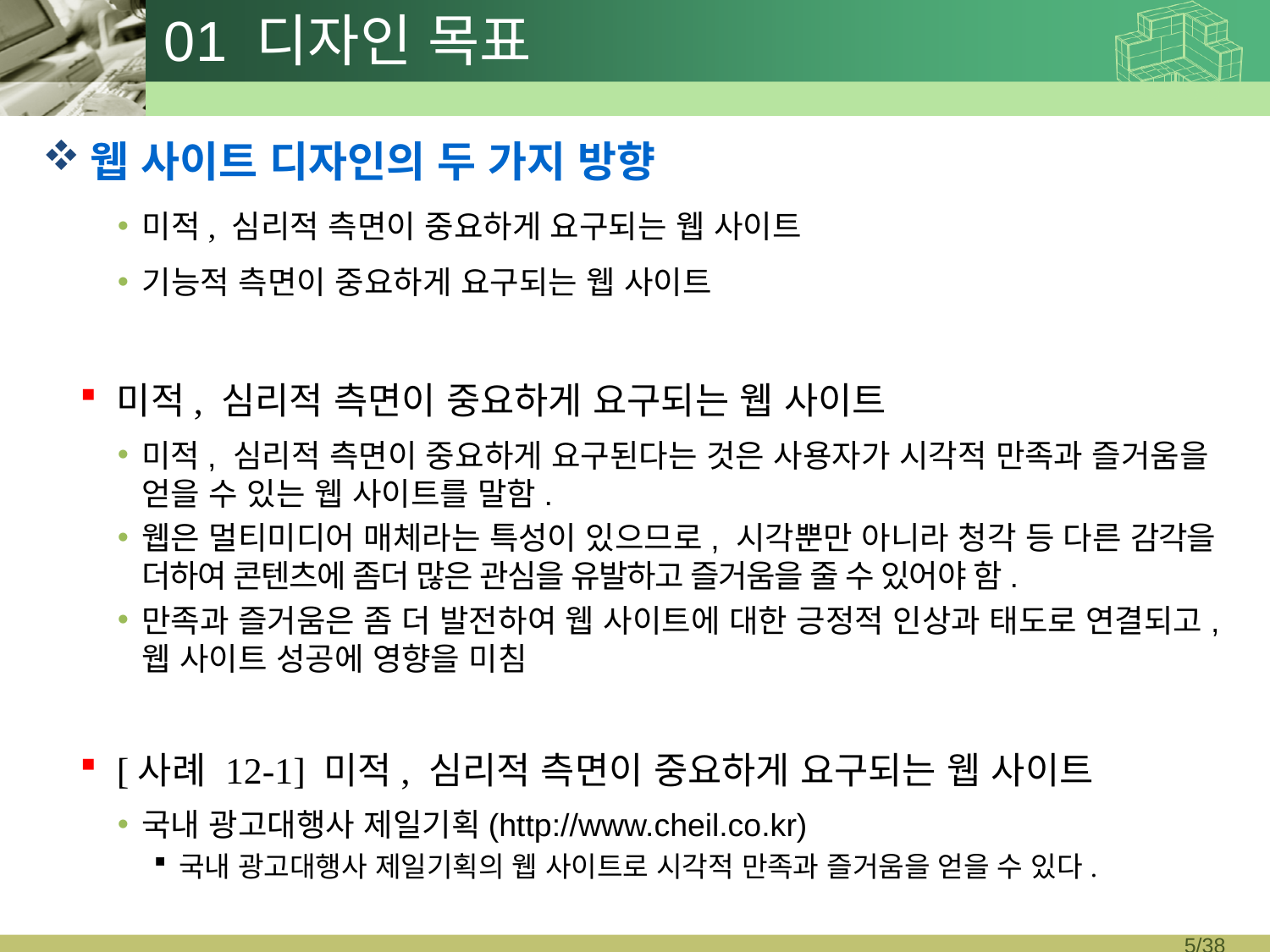

# 01 디자인 목표
웹 사이트 디자인의 두 가지 방향
미적, 심리적 측면이 중요하게 요구되는 웹 사이트
기능적 측면이 중요하게 요구되는 웹 사이트

미적, 심리적 측면이 중요하게 요구되는 웹 사이트
미적, 심리적 측면이 중요하게 요구된다는 것은 사용자가 시각적 만족과 즐거움을 얻을 수 있는 웹 사이트를 말함.
웹은 멀티미디어 매체라는 특성이 있으므로, 시각뿐만 아니라 청각 등 다른 감각을 더하여 콘텐츠에 좀더 많은 관심을 유발하고 즐거움을 줄 수 있어야 함.
만족과 즐거움은 좀 더 발전하여 웹 사이트에 대한 긍정적 인상과 태도로 연결되고, 웹 사이트 성공에 영향을 미침

[사례 12-1] 미적, 심리적 측면이 중요하게 요구되는 웹 사이트
국내 광고대행사 제일기획(http://www.cheil.co.kr)
국내 광고대행사 제일기획의 웹 사이트로 시각적 만족과 즐거움을 얻을 수 있다.